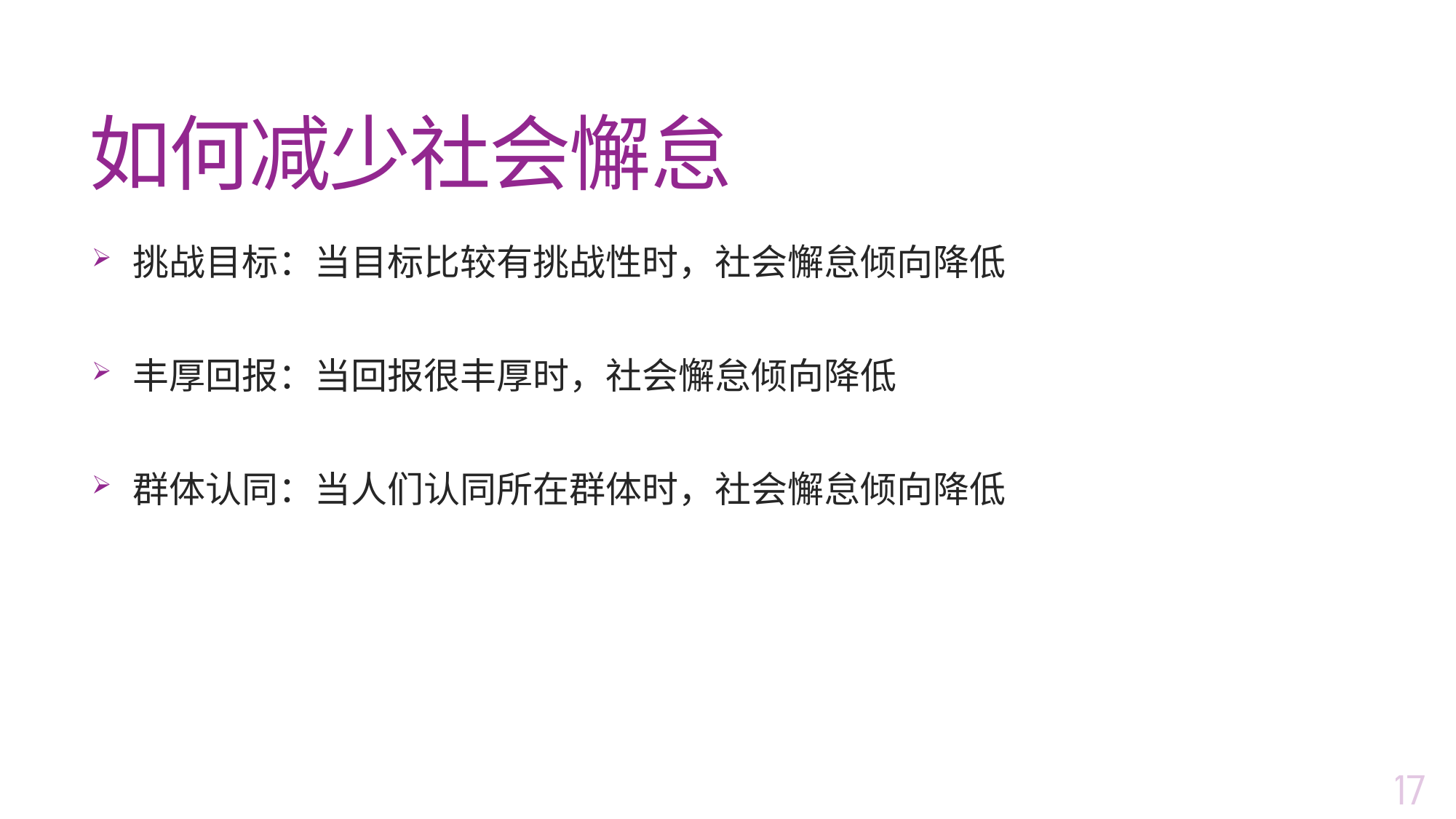

# 如何减少社会懈怠
挑战目标：当目标比较有挑战性时，社会懈怠倾向降低

丰厚回报：当回报很丰厚时，社会懈怠倾向降低

群体认同：当人们认同所在群体时，社会懈怠倾向降低
17